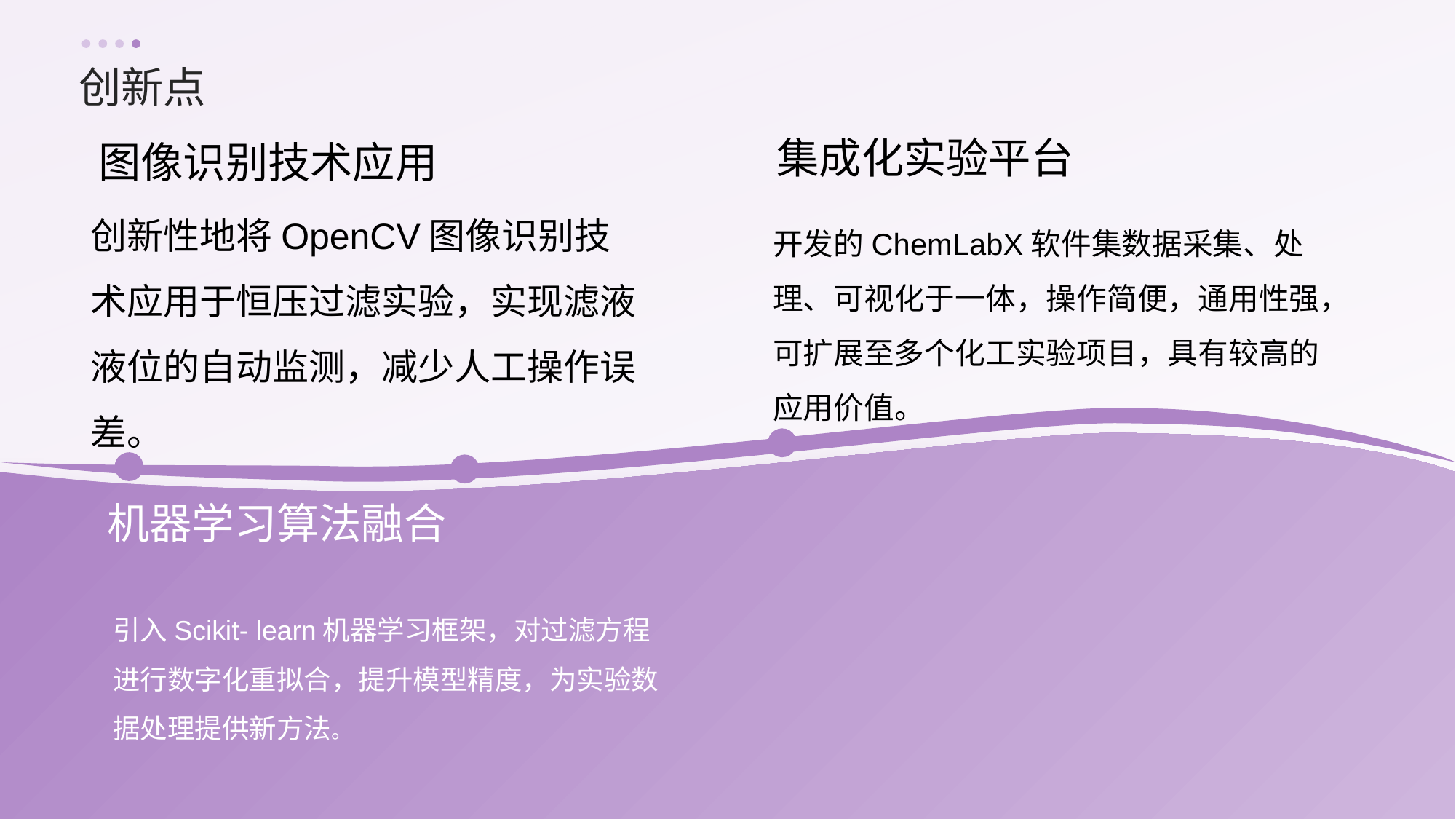

创新点
集成化实验平台
图像识别技术应用
创新性地将OpenCV图像识别技术应用于恒压过滤实验，实现滤液液位的自动监测，减少人工操作误差。
开发的ChemLabX软件集数据采集、处理、可视化于一体，操作简便，通用性强，可扩展至多个化工实验项目，具有较高的应用价值。

机器学习算法融合
引入Scikit- learn机器学习框架，对过滤方程进行数字化重拟合，提升模型精度，为实验数据处理提供新方法。